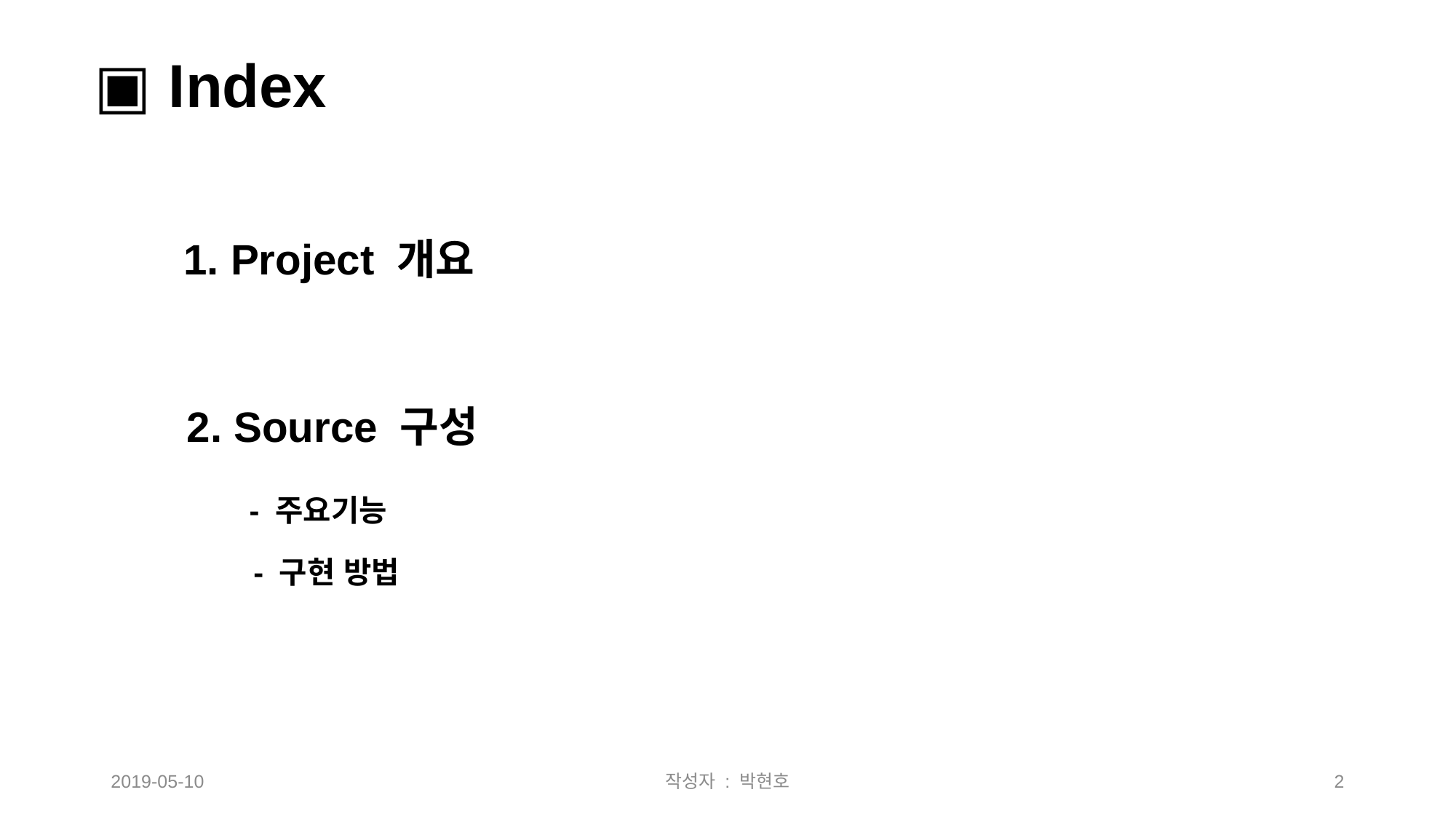

▣ Index
1. Project 개요
2. Source 구성
- 주요기능
- 구현 방법
2019-05-10
작성자 : 박현호
2